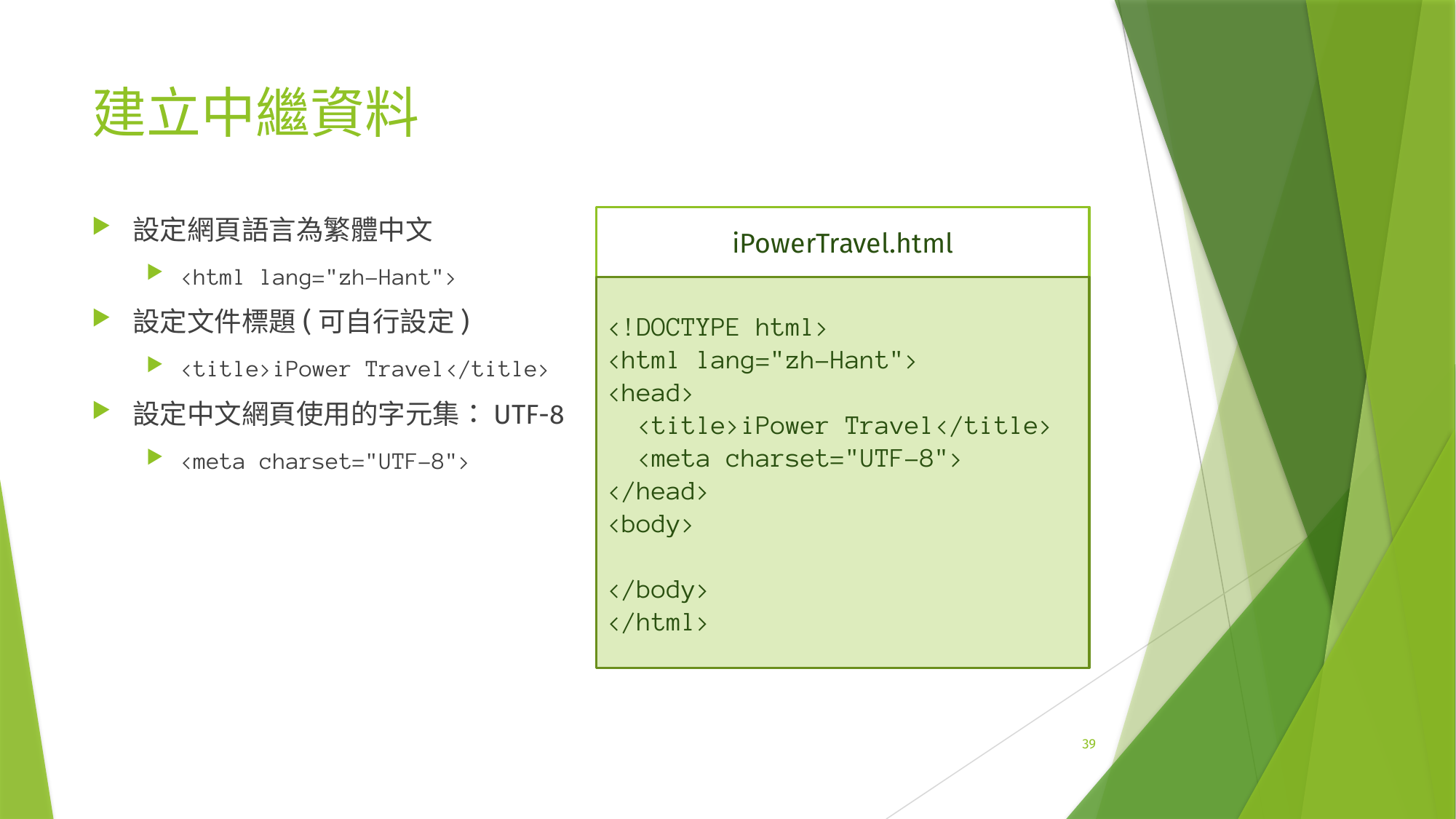

# 建立中繼資料
設定網頁語言為繁體中文
<html lang="zh-Hant">
設定文件標題(可自行設定)
<title>iPower Travel</title>
設定中文網頁使用的字元集：UTF-8
<meta charset="UTF-8">

iPowerTravel.html
<!DOCTYPE html>
<html lang="zh-Hant">
<head>
  <title>iPower Travel</title>
  <meta charset="UTF-8">
</head>
<body>

</body>
</html>
39